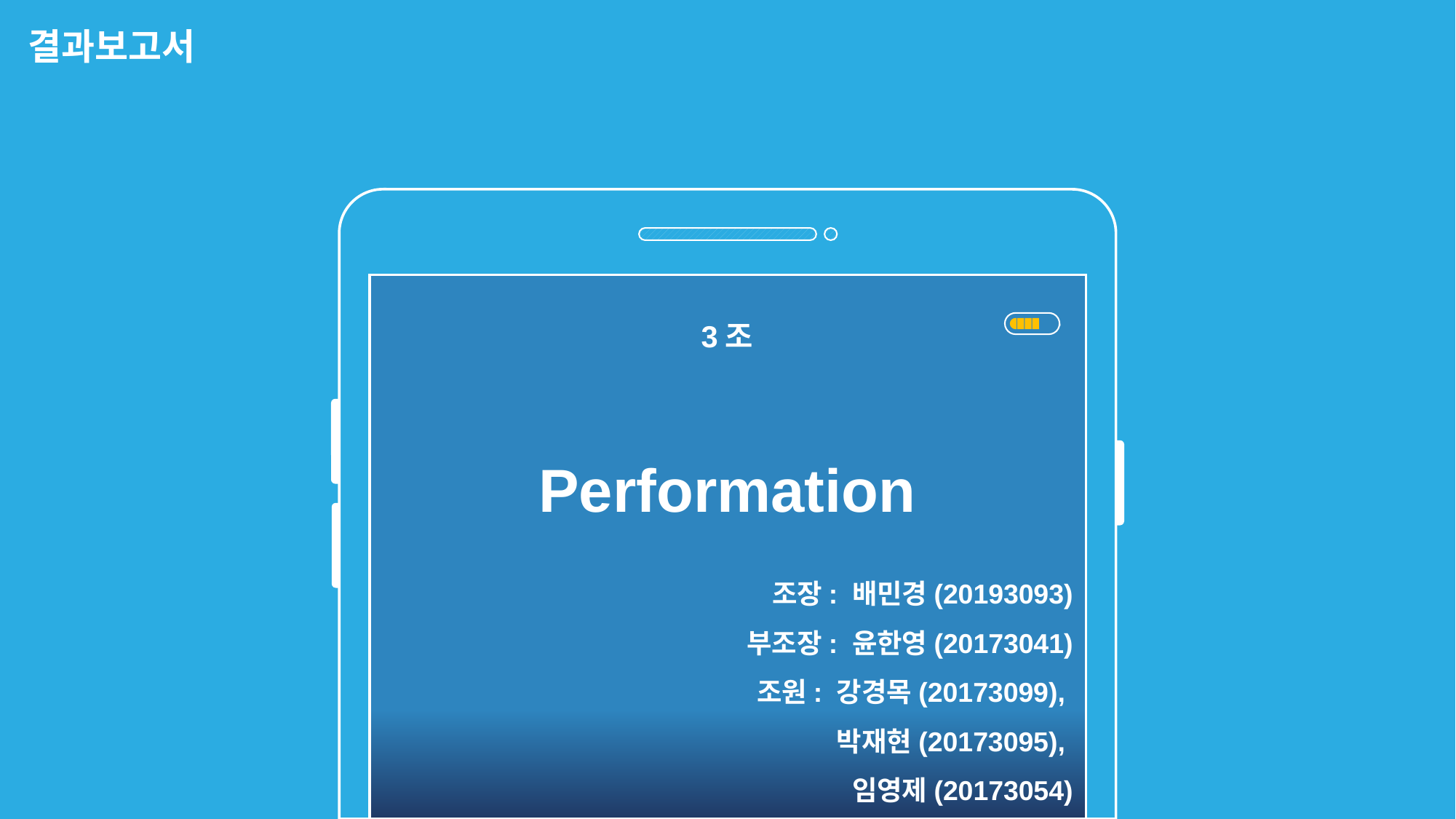

결과보고서

3조
Performation
조장: 배민경(20193093)
부조장: 윤한영(20173041)
조원: 강경목(20173099),
박재현(20173095),
임영제(20173054)